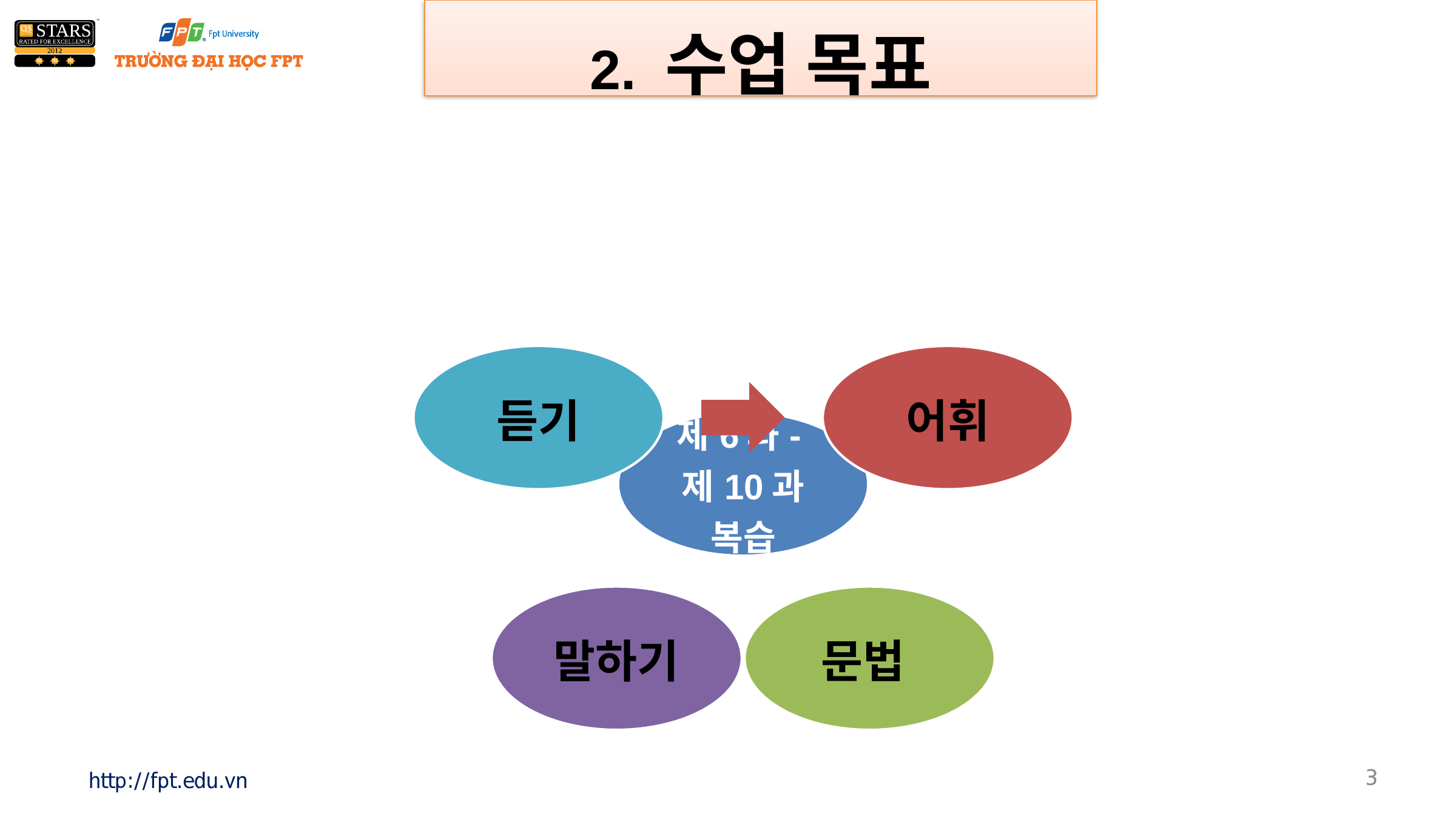

2. 수업 목표
제6과-제10과 복습
어휘
문법
듣기
말하기
http://fpt.edu.vn
3